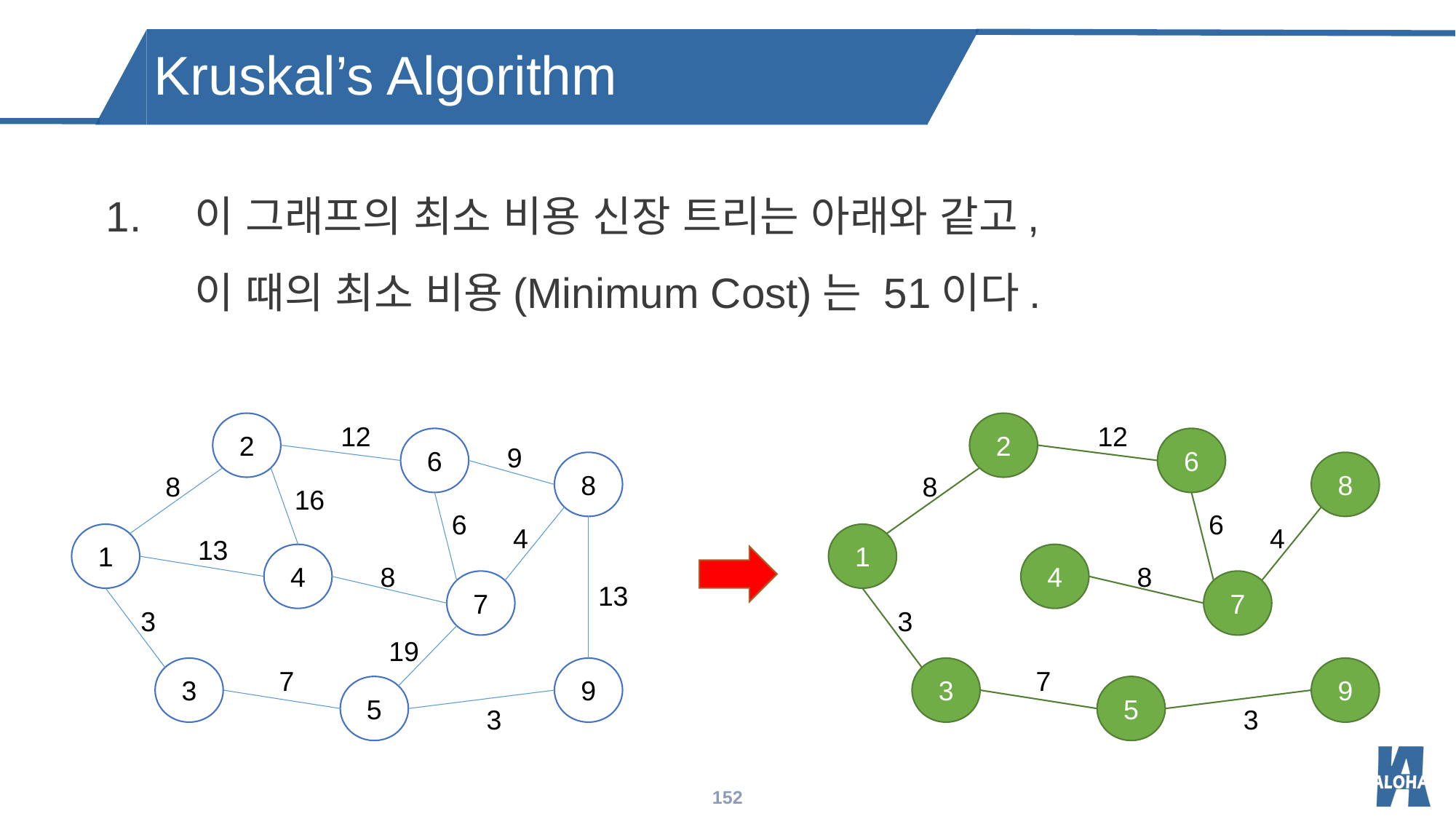

Kruskal’s Algorithm
이 그래프의 최소 비용 신장 트리는 아래와 같고,
이 때의 최소 비용(Minimum Cost)는 51이다.
2
6
8
1
4
7
3
9
5
12
9
8
16
6
4
13
8
13
3
19
7
3
2
6
8
1
4
7
3
9
5
12
8
6
4
8
3
7
3

152